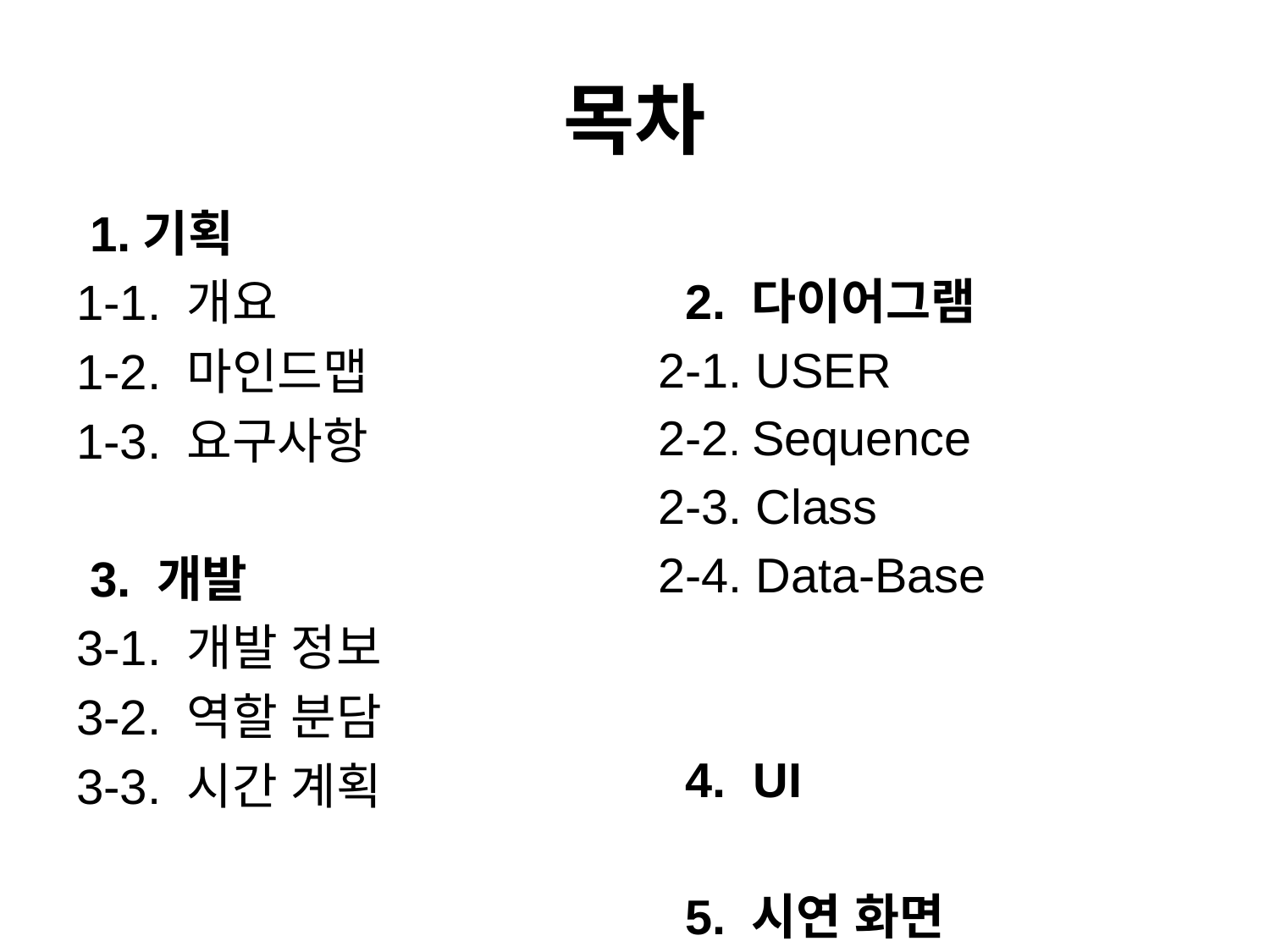

# 목차
 1.기획
1-1. 개요
1-2. 마인드맵
1-3. 요구사항

 3. 개발
3-1. 개발 정보
3-2. 역할 분담
3-3. 시간 계획

  2. 다이어그램
2-1. USER
2-2. Sequence
2-3. Class
2-4. Data-Base

  4.  UI

  5. 시연 화면